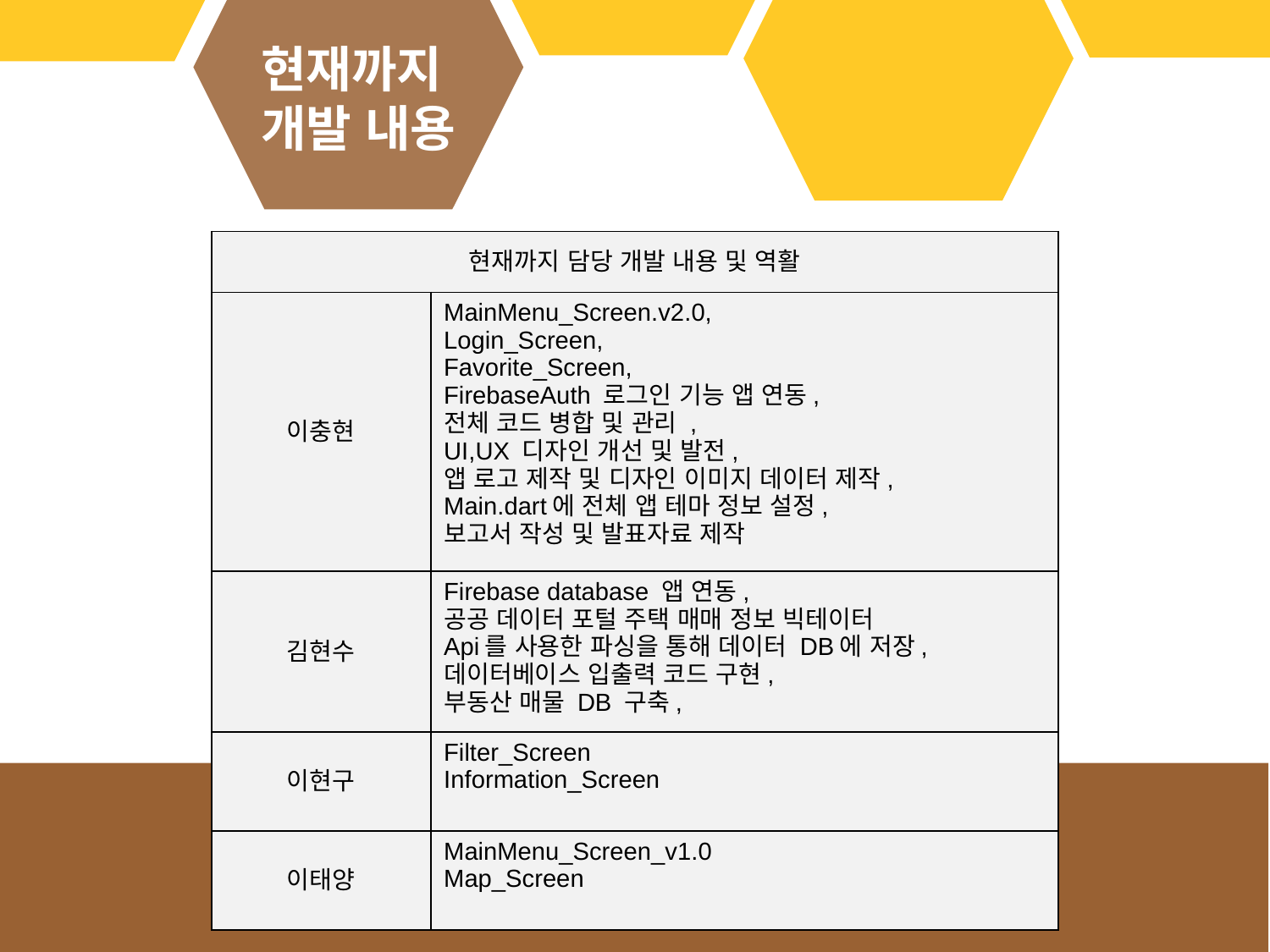

현재까지
개발 내용
| 현재까지 담당 개발 내용 및 역활 |  |
| --- | --- |
| 이충현 | MainMenu\_Screen.v2.0, Login\_Screen, Favorite\_Screen, FirebaseAuth 로그인 기능 앱 연동, 전체 코드 병합 및 관리 , UI,UX 디자인 개선 및 발전, 앱 로고 제작 및 디자인 이미지 데이터 제작, Main.dart에 전체 앱 테마 정보 설정, 보고서 작성 및 발표자료 제작 |
| 김현수 | Firebase database 앱 연동, 공공 데이터 포털 주택 매매 정보 빅테이터 Api를 사용한 파싱을 통해 데이터 DB에 저장, 데이터베이스 입출력 코드 구현, 부동산 매물 DB 구축, |
| 이현구 | Filter\_Screen Information\_Screen |
| 이태양 | MainMenu\_Screen\_v1.0 Map\_Screen |